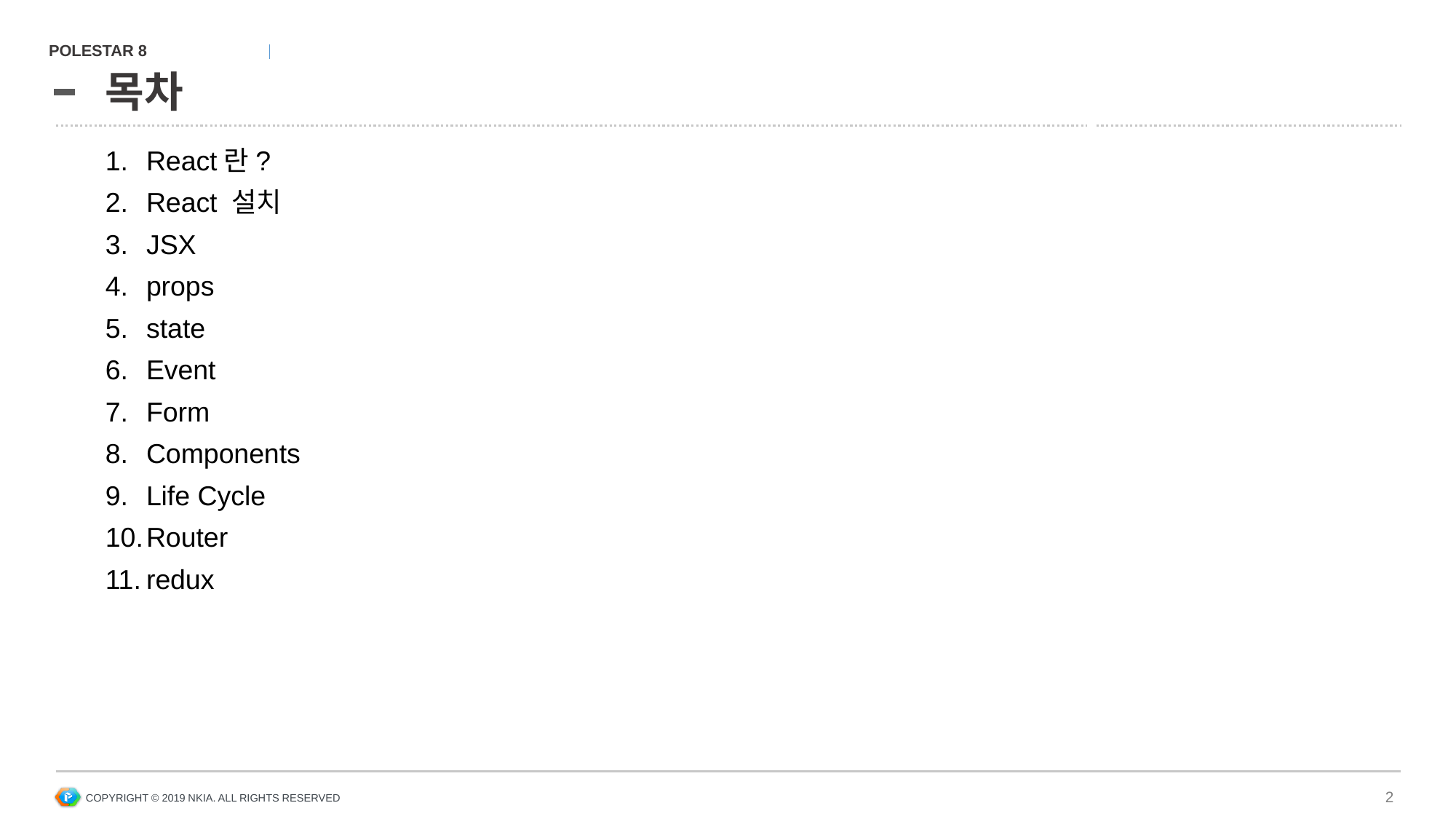

# 목차
React란?
React 설치
JSX
props
state
Event
Form
Components
Life Cycle
Router
redux